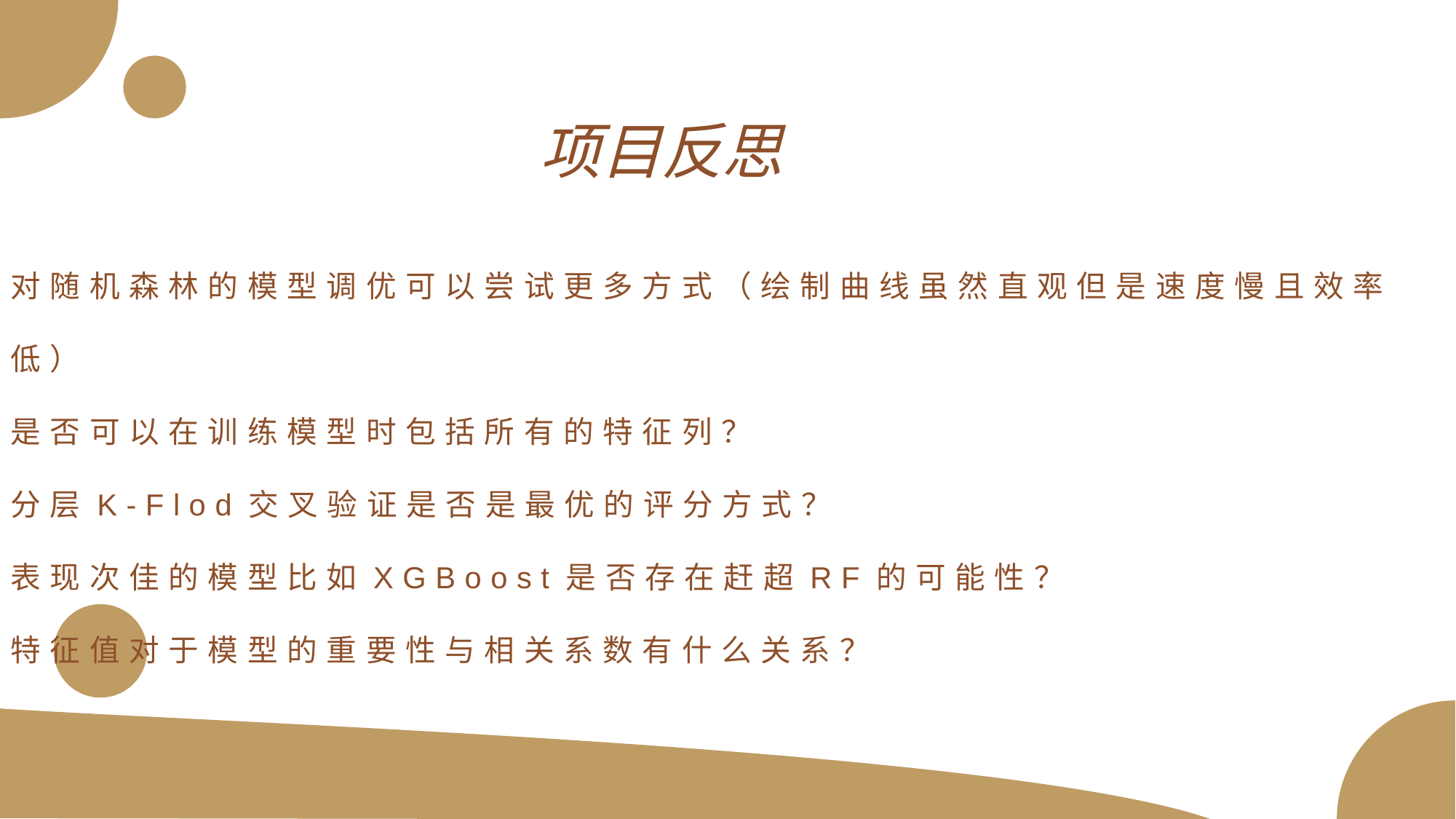

项目反思
对随机森林的模型调优可以尝试更多方式（绘制曲线虽然直观但是速度慢且效率低）
是否可以在训练模型时包括所有的特征列？
分层K-Flod交叉验证是否是最优的评分方式？
表现次佳的模型比如XGBoost是否存在赶超RF的可能性？
特征值对于模型的重要性与相关系数有什么关系？